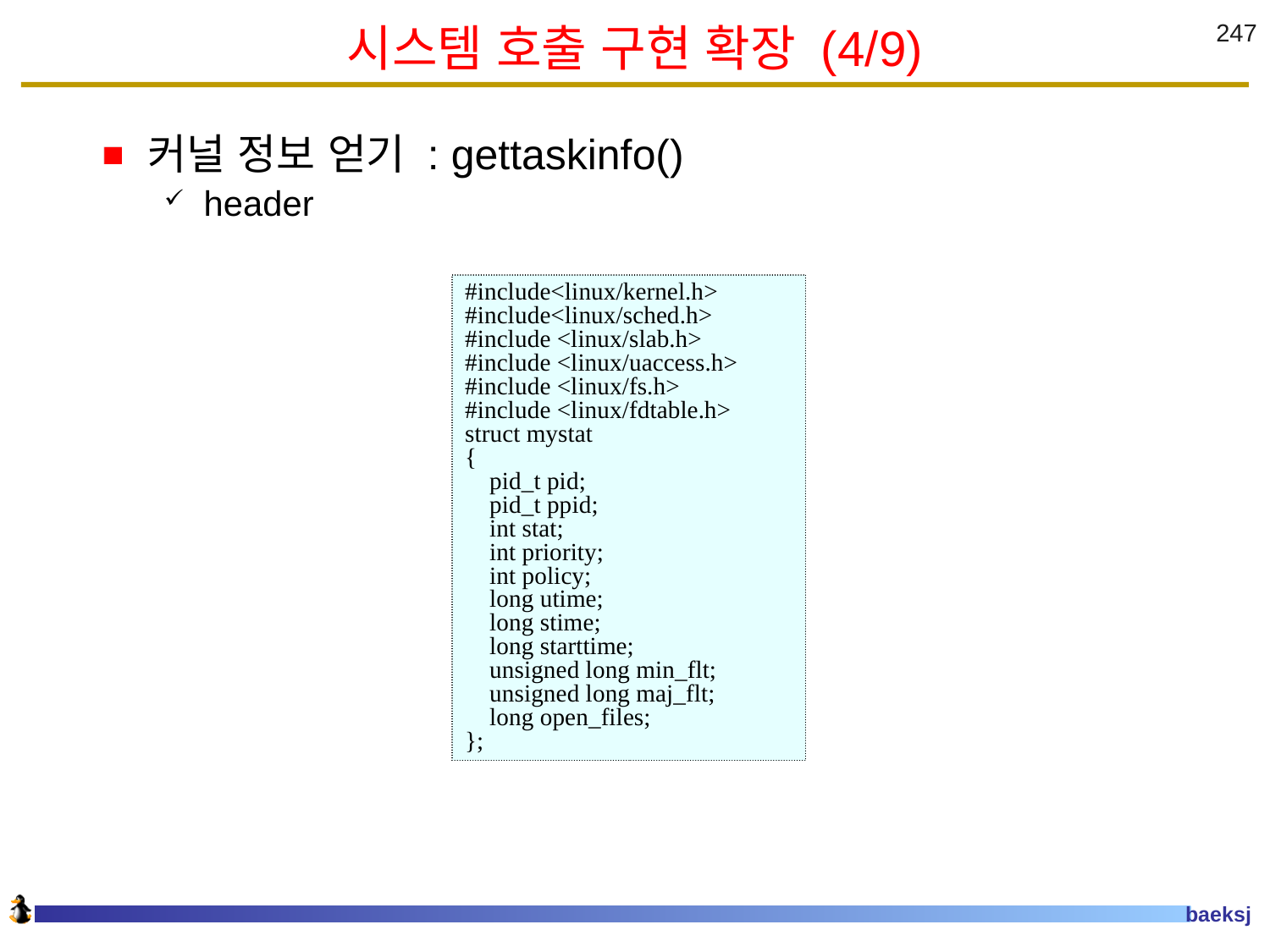

# 시스템 호출 구현 확장 (4/9)
247
커널 정보 얻기 : gettaskinfo()
header

#include<linux/kernel.h>
#include<linux/sched.h>
#include <linux/slab.h>
#include <linux/uaccess.h>
#include <linux/fs.h>
#include <linux/fdtable.h>
struct mystat
{
    pid_t pid;
    pid_t ppid;
    int stat;
    int priority;
    int policy;
    long utime;
    long stime;
    long starttime;
    unsigned long min_flt;
    unsigned long maj_flt;
    long open_files;
};